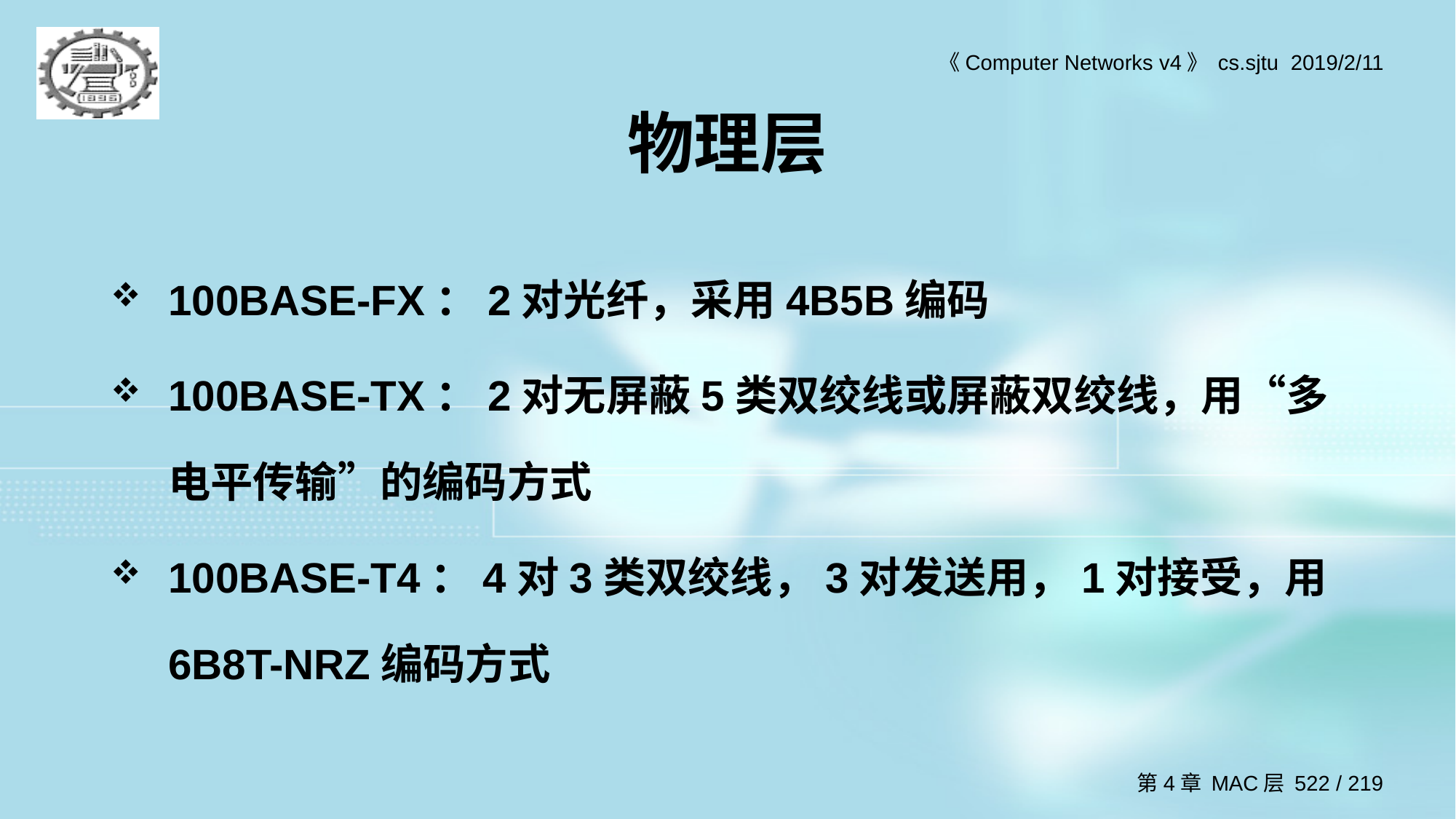

# 物理层
100BASE-FX：2对光纤，采用4B5B编码
100BASE-TX：2对无屏蔽5类双绞线或屏蔽双绞线，用“多电平传输”的编码方式
100BASE-T4：4对3类双绞线，3对发送用，1对接受，用6B8T-NRZ编码方式